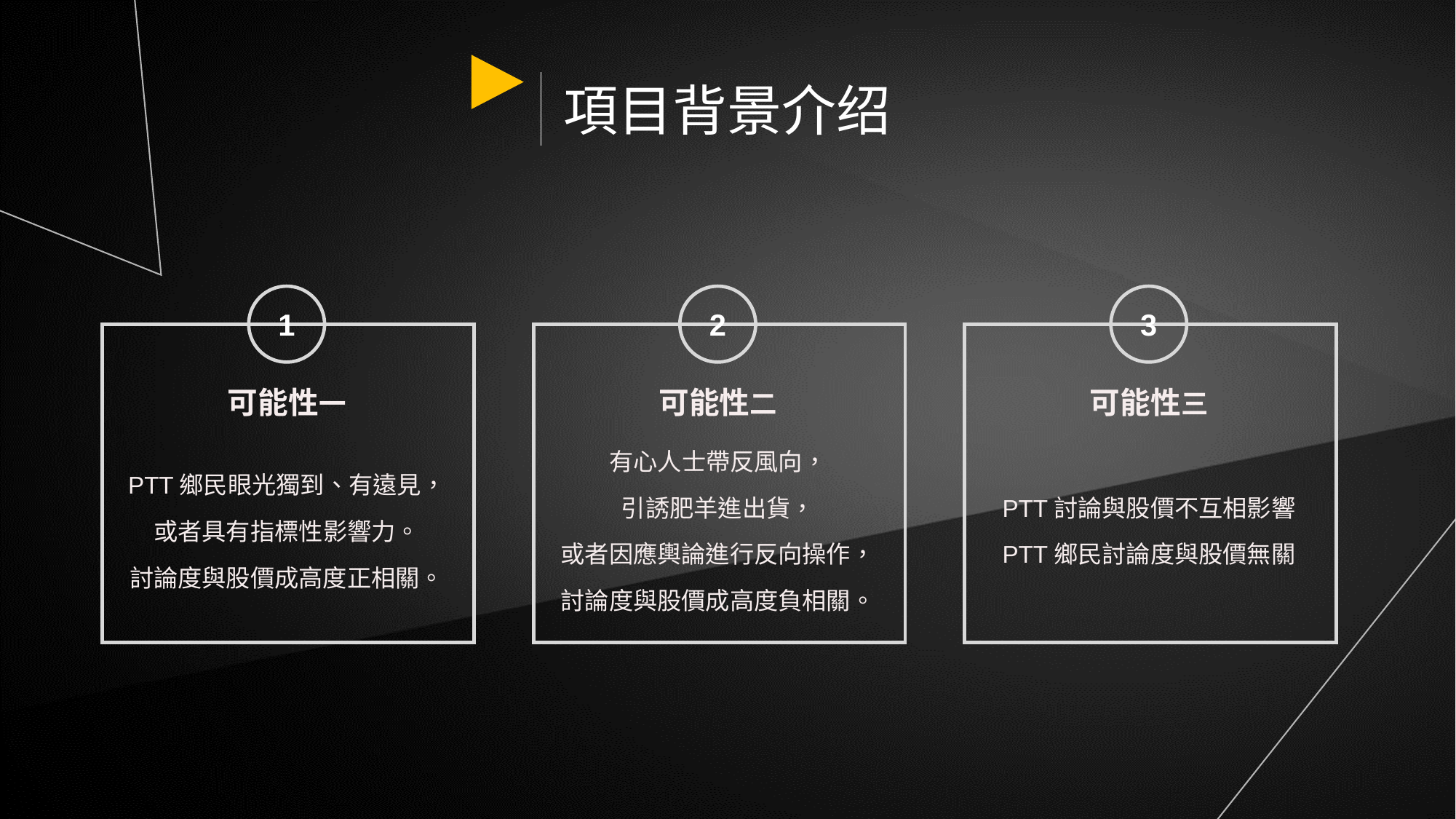

項目背景介绍

1
2
3

可能性一
PTT鄉民眼光獨到、有遠見，
或者具有指標性影響力。
討論度與股價成高度正相關。
可能性二
有心人士帶反風向，
引誘肥羊進出貨，
或者因應輿論進行反向操作，
討論度與股價成高度負相關。
可能性三
PTT討論與股價不互相影響
PTT鄉民討論度與股價無關